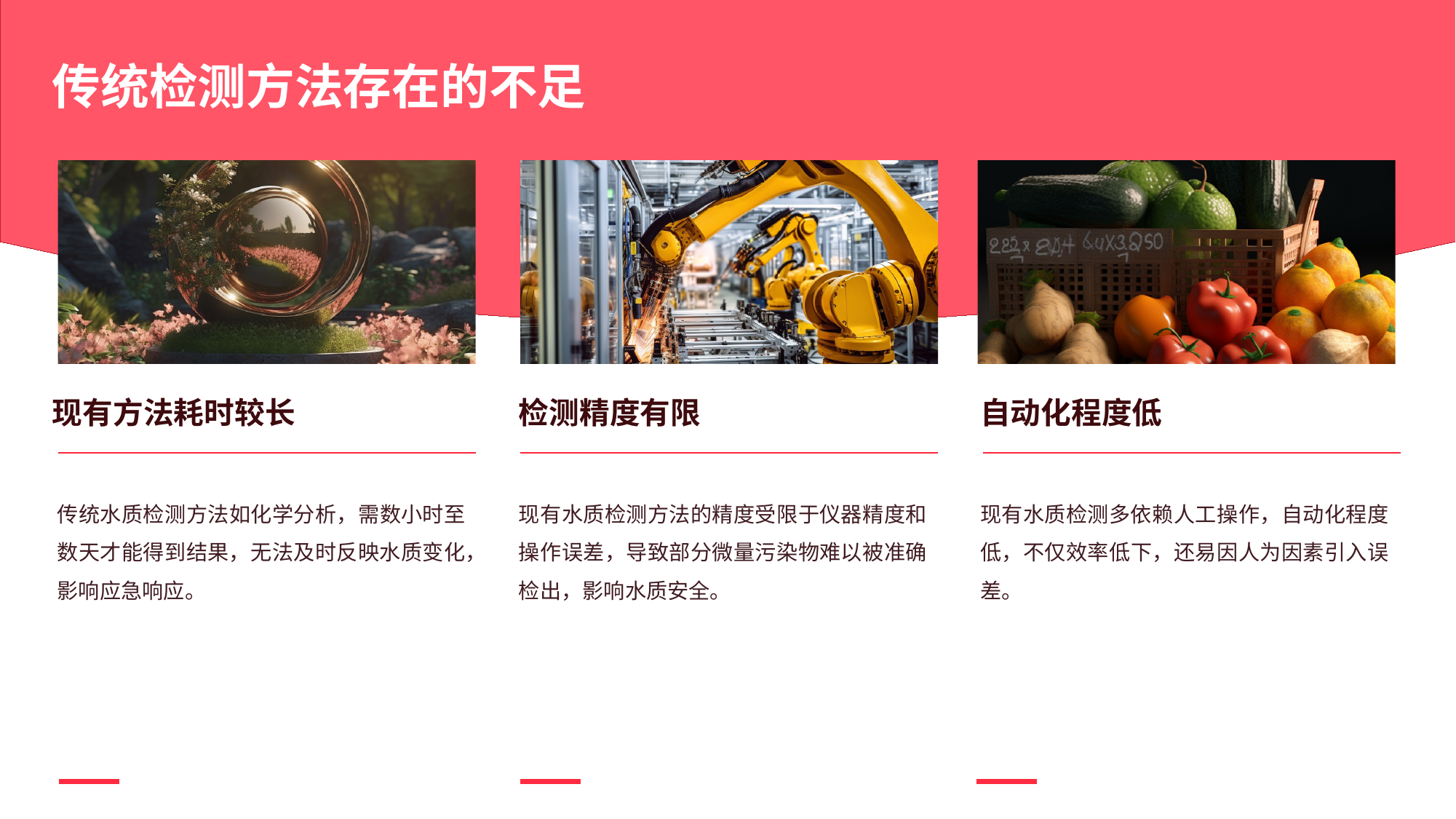

传统检测方法存在的不足

现有方法耗时较长
检测精度有限
自动化程度低
现有水质检测方法的精度受限于仪器精度和操作误差，导致部分微量污染物难以被准确检出，影响水质安全。
传统水质检测方法如化学分析，需数小时至数天才能得到结果，无法及时反映水质变化，影响应急响应。
现有水质检测多依赖人工操作，自动化程度低，不仅效率低下，还易因人为因素引入误差。